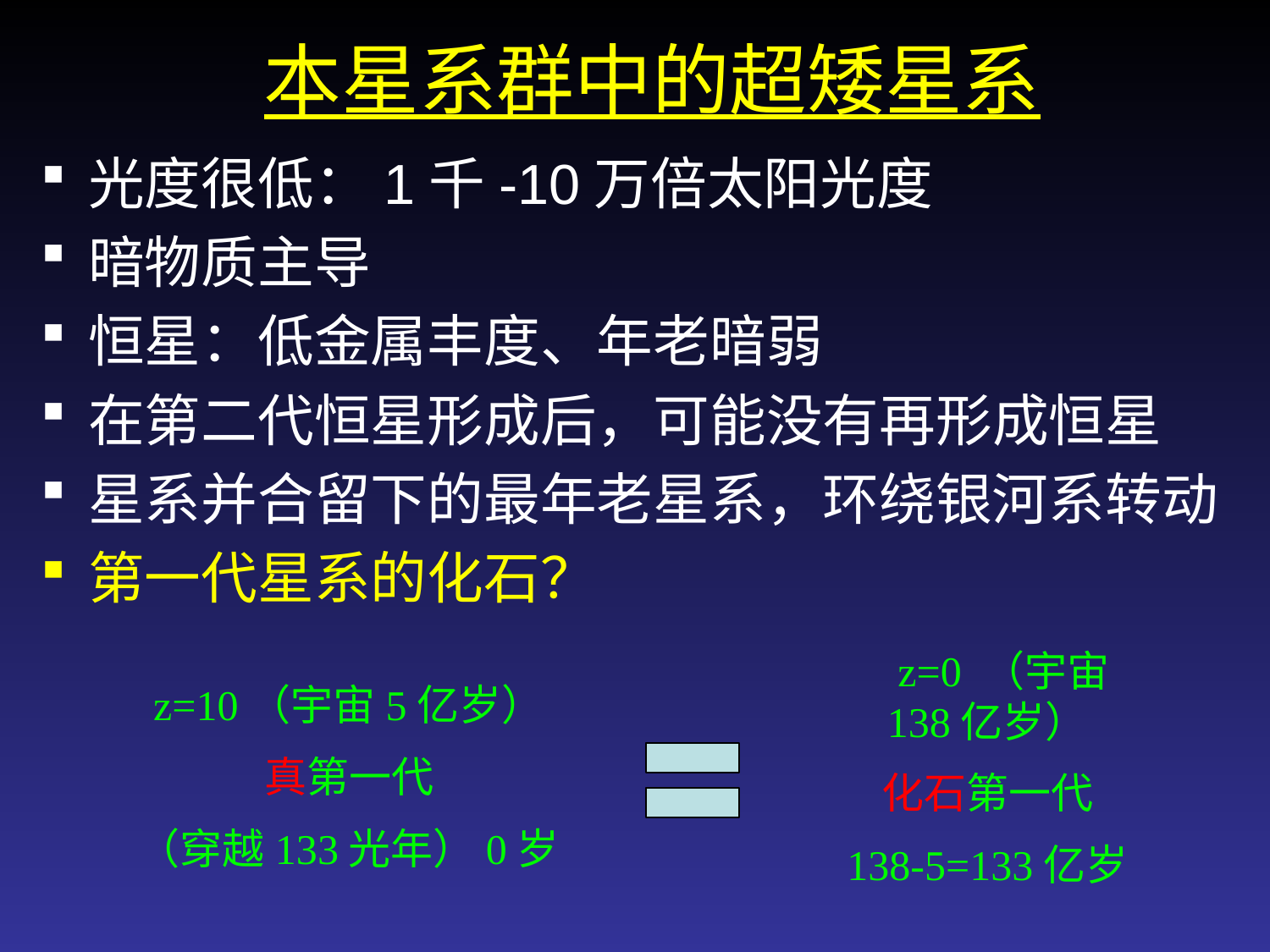

本星系群中的超矮星系
光度很低：1千-10万倍太阳光度
暗物质主导
恒星：低金属丰度、年老暗弱
在第二代恒星形成后，可能没有再形成恒星
星系并合留下的最年老星系，环绕银河系转动
第一代星系的化石？
    z=0 （宇宙138亿岁）
化石第一代
138-5=133亿岁
z=10（宇宙5亿岁）
真第一代
（穿越133光年）0岁